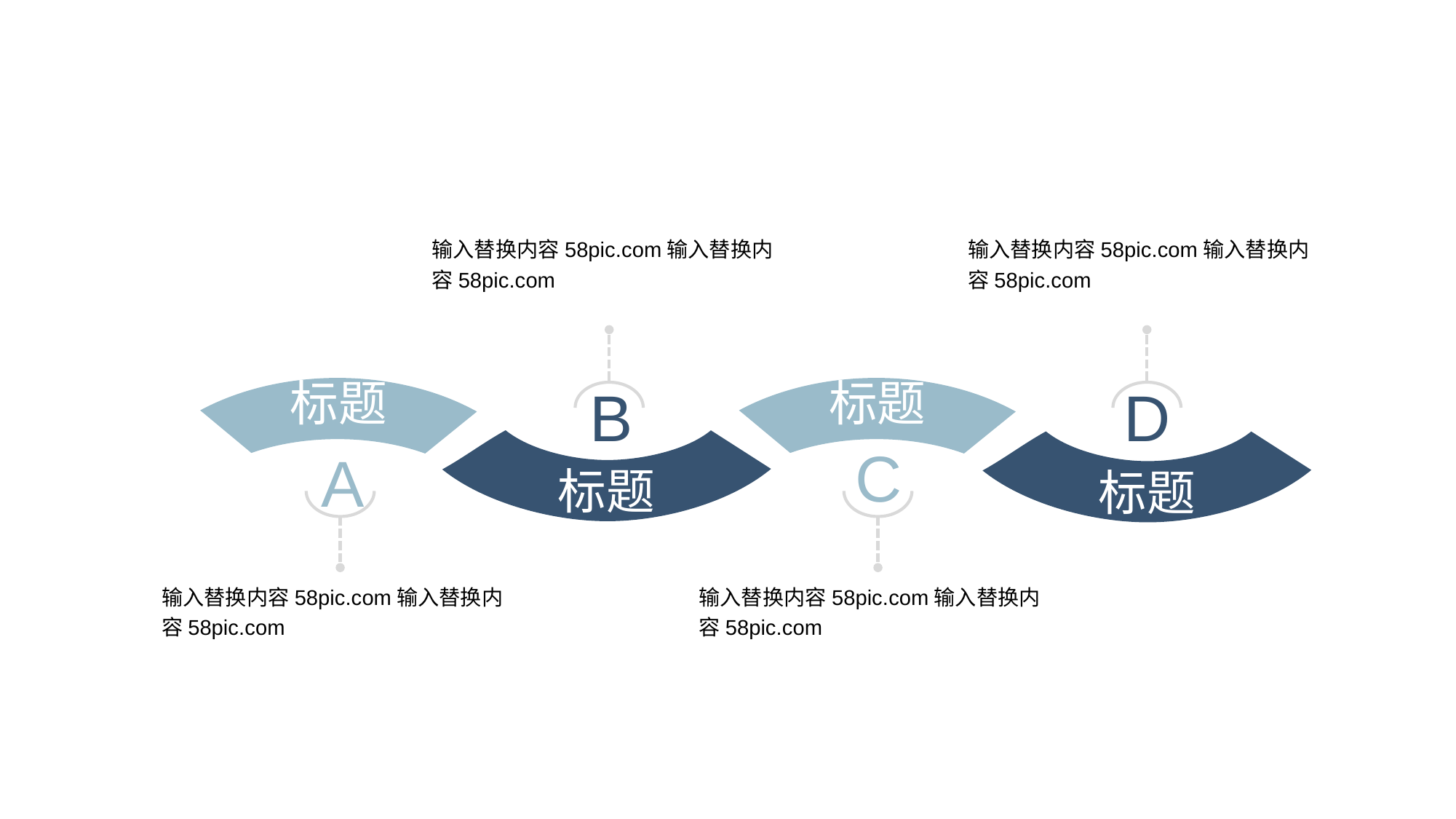

输入替换内容58pic.com输入替换内容58pic.com
输入替换内容58pic.com输入替换内容58pic.com

标题
标题
B
D
标题
标题
C
A

输入替换内容58pic.com输入替换内容58pic.com
输入替换内容58pic.com输入替换内容58pic.com